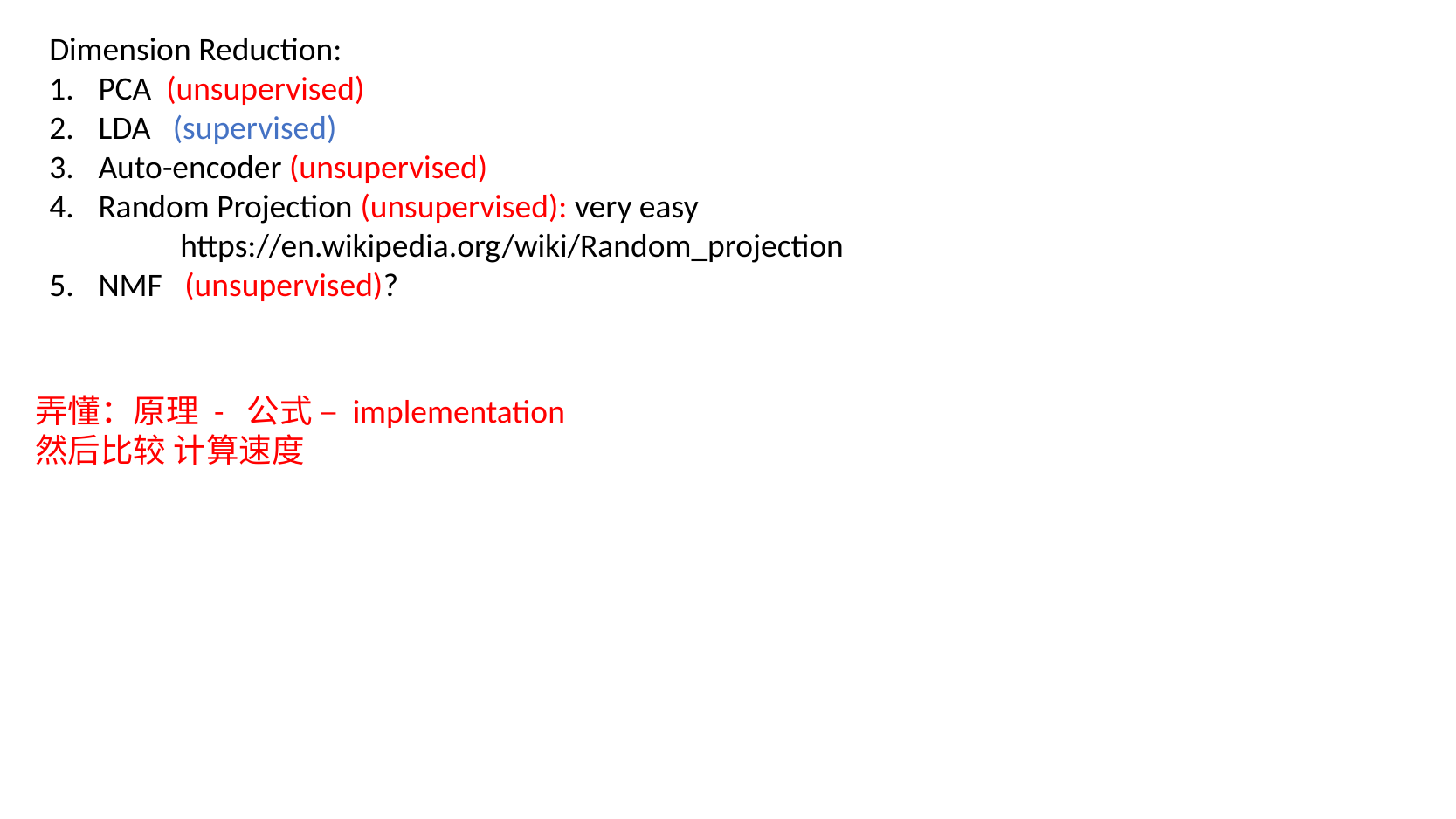

Dimension Reduction:
PCA  (unsupervised)
LDA   (supervised)
Auto-encoder (unsupervised)
Random Projection (unsupervised): very easy
https://en.wikipedia.org/wiki/Random_projection
NMF   (unsupervised)?
弄懂：原理 -  公式 – implementation
然后比较 计算速度